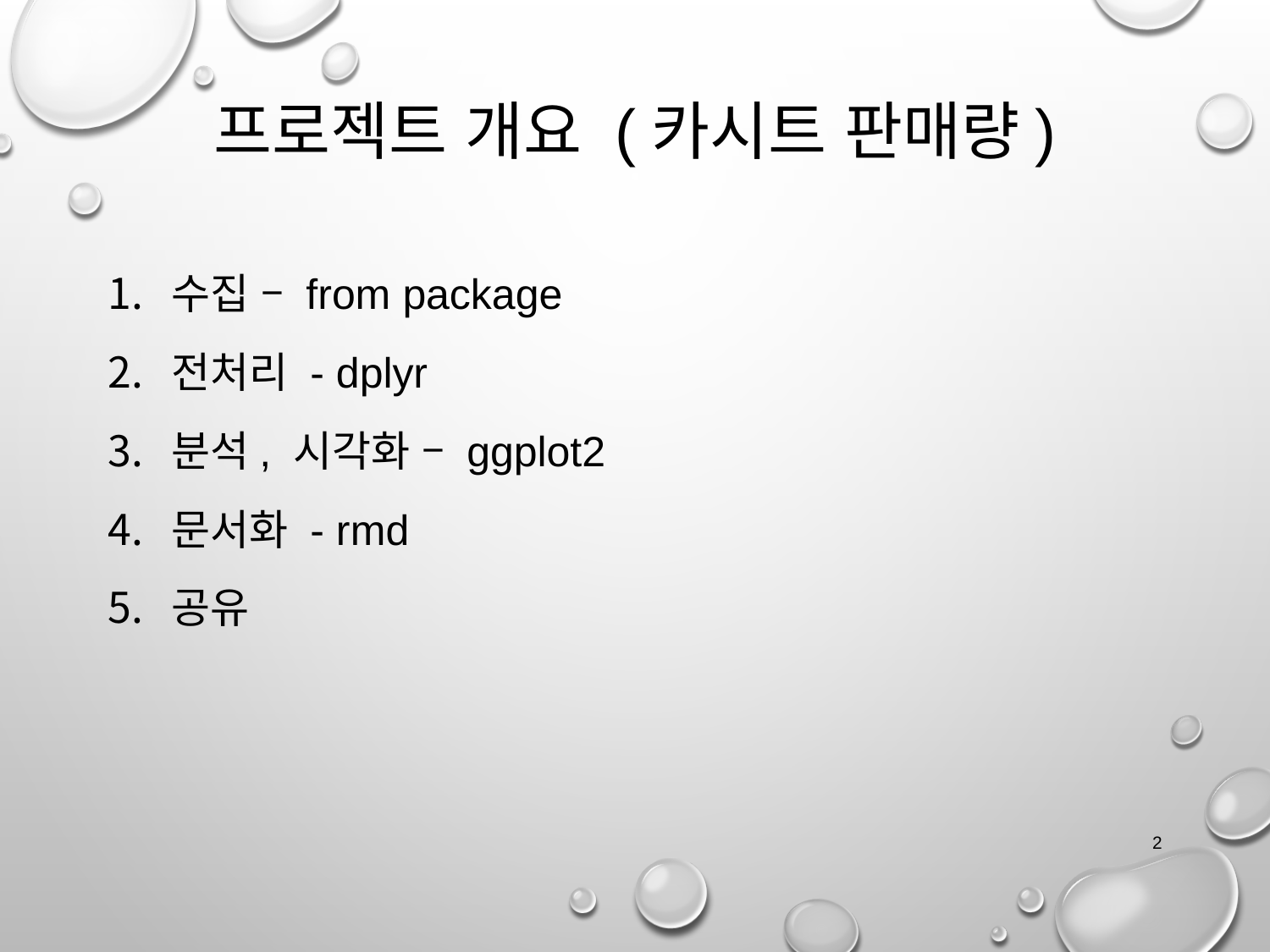

# 프로젝트 개요 (카시트 판매량)
수집 – from package
전처리 - dplyr
분석, 시각화 – ggplot2
문서화 - rmd
공유
2